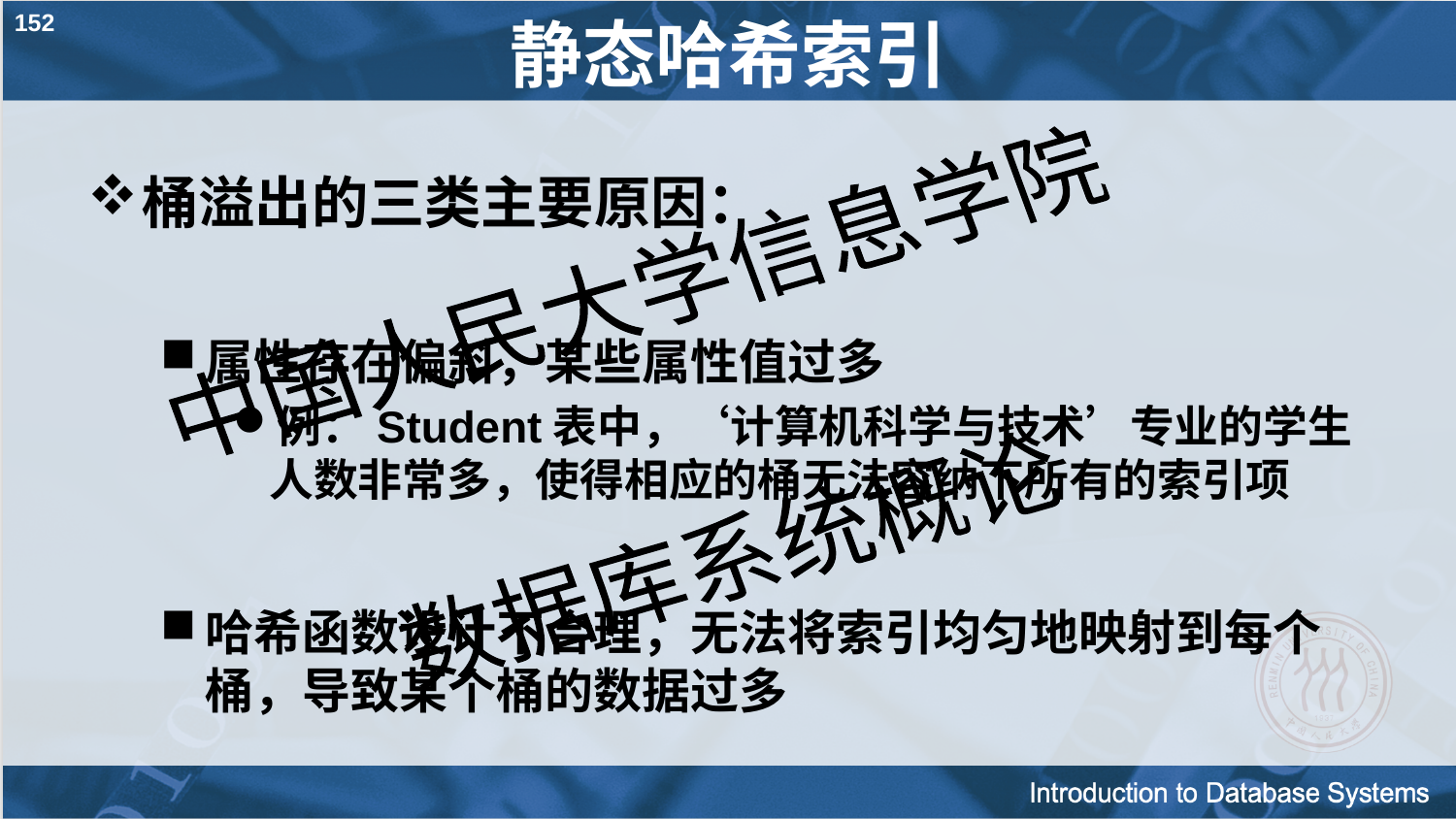

152
# 静态哈希索引
桶溢出的三类主要原因：

属性存在偏斜，某些属性值过多
例：Student表中，‘计算机科学与技术’专业的学生人数非常多，使得相应的桶无法容纳下所有的索引项

哈希函数设计不合理，无法将索引均匀地映射到每个桶，导致某个桶的数据过多